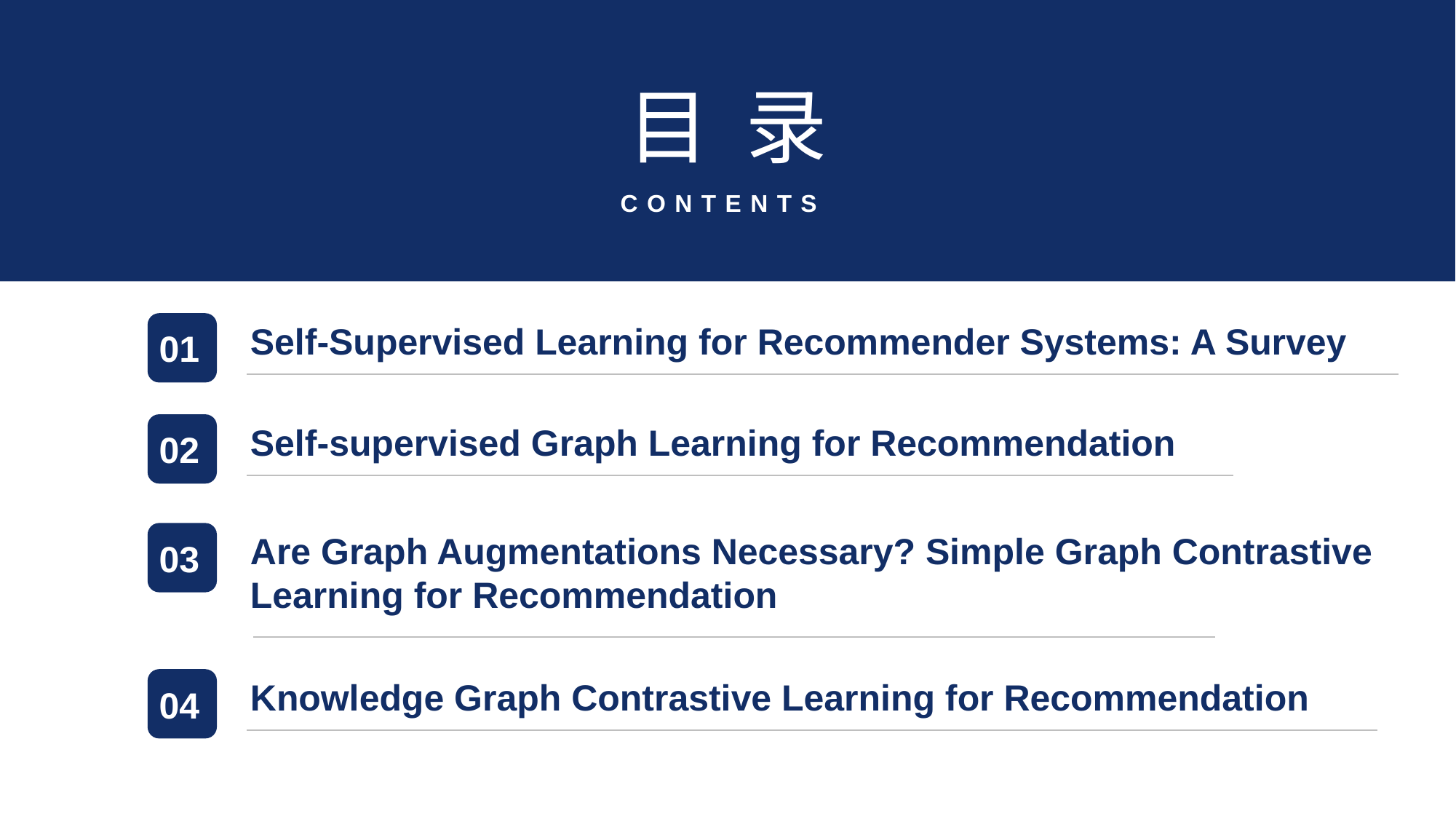

目 录
CONTENTS

01
Self-Supervised Learning for Recommender Systems: A Survey

02
Self-supervised Graph Learning for Recommendation

03
Are Graph Augmentations Necessary? Simple Graph Contrastive Learning for Recommendation

04
Knowledge Graph Contrastive Learning for Recommendation